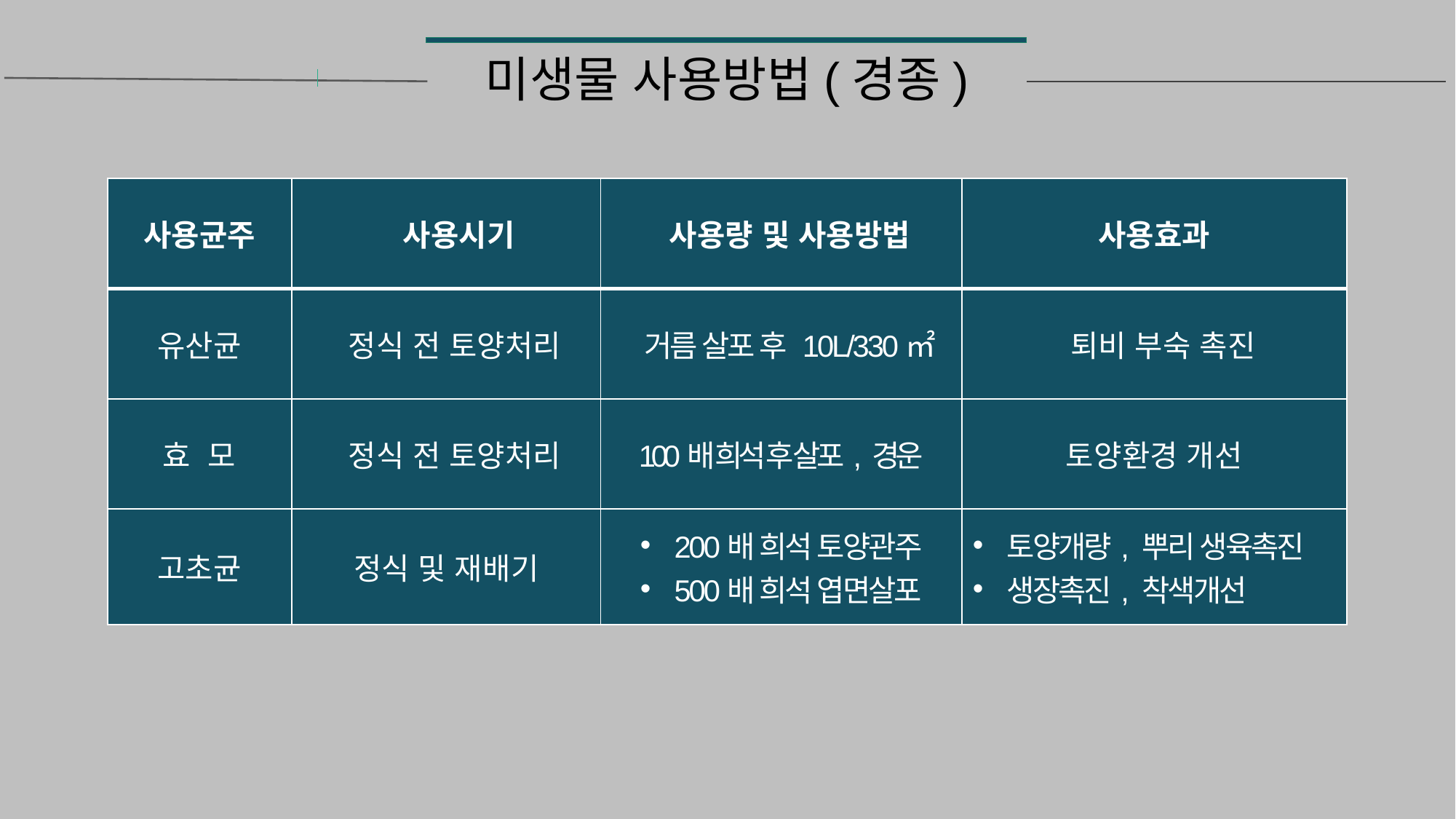

# 미생물 사용방법(경종)
| 사용균주 | 사용시기 | 사용량 및 사용방법 | 사용효과 |
| --- | --- | --- | --- |
| 유산균 | 정식 전 토양처리 | 거름 살포 후 10L/330㎡ | 퇴비 부숙 촉진 |
| 효 모 | 정식 전 토양처리 | 100배 희석 후 살포, 경운 | 토양환경 개선 |
| 고초균 | 정식 및 재배기 | 200배 희석 토양관주 500배 희석 엽면살포 | 토양개량, 뿌리 생육촉진 생장촉진, 착색개선 |